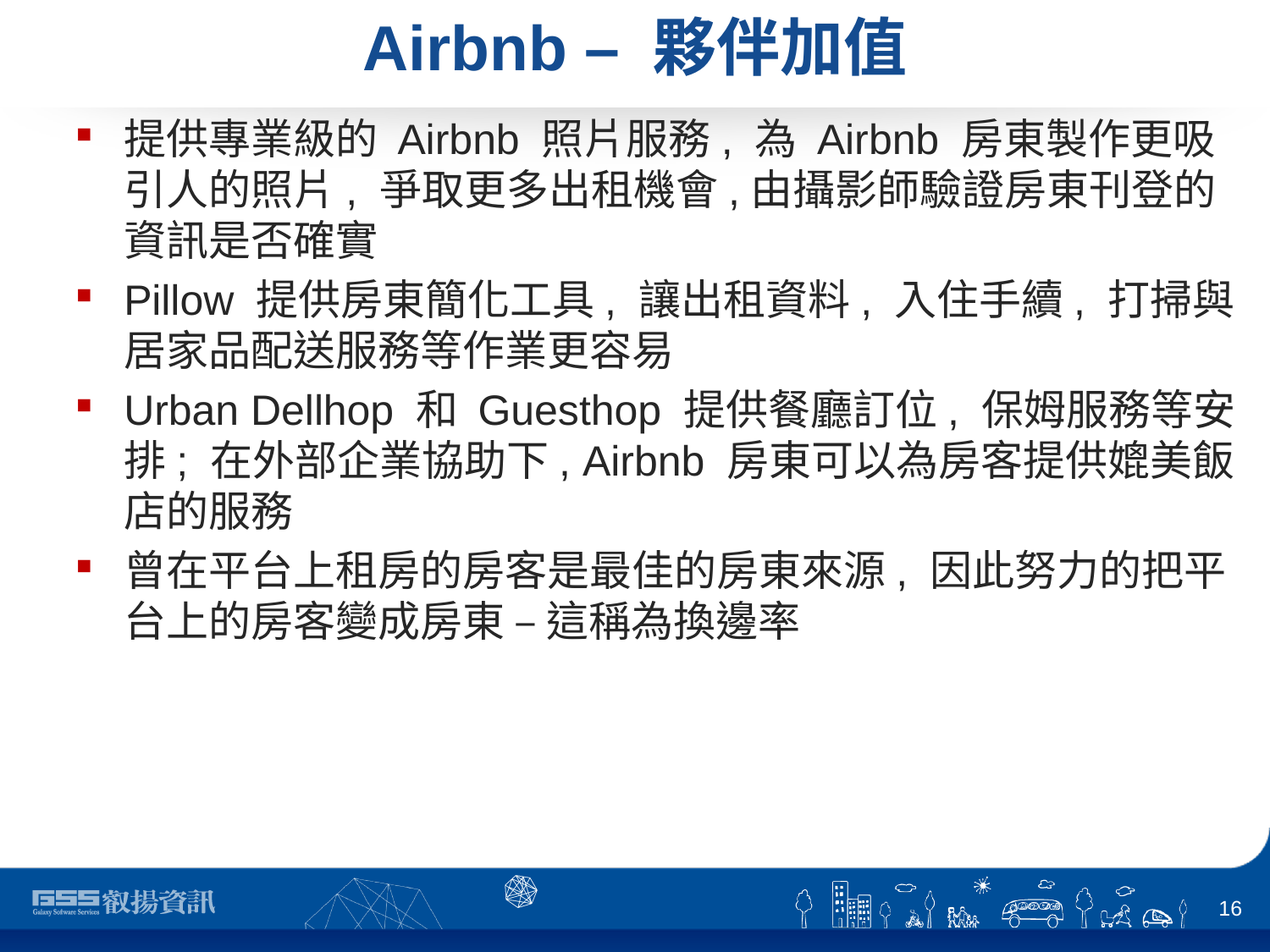

# Airbnb – 夥伴加值
提供專業級的 Airbnb 照片服務, 為 Airbnb 房東製作更吸引人的照片, 爭取更多出租機會,由攝影師驗證房東刊登的資訊是否確實
Pillow 提供房東簡化工具, 讓出租資料, 入住手續, 打掃與居家品配送服務等作業更容易
Urban Dellhop 和 Guesthop 提供餐廳訂位, 保姆服務等安排; 在外部企業協助下, Airbnb 房東可以為房客提供媲美飯店的服務
曾在平台上租房的房客是最佳的房東來源, 因此努力的把平台上的房客變成房東 – 這稱為換邊率

16